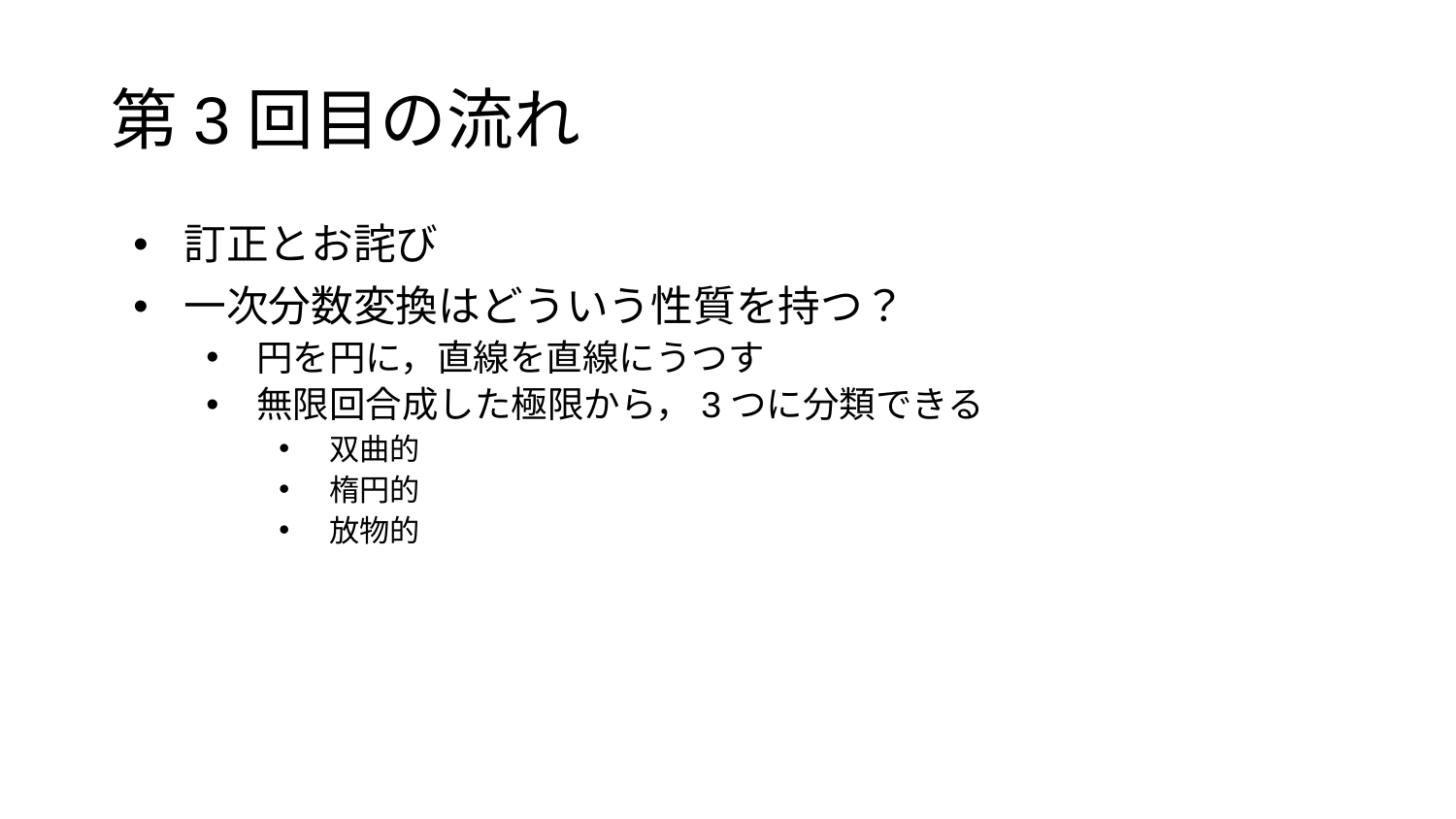

# 第3回目の流れ
訂正とお詫び
一次分数変換はどういう性質を持つ？
円を円に，直線を直線にうつす
無限回合成した極限から，3つに分類できる
双曲的
楕円的
放物的